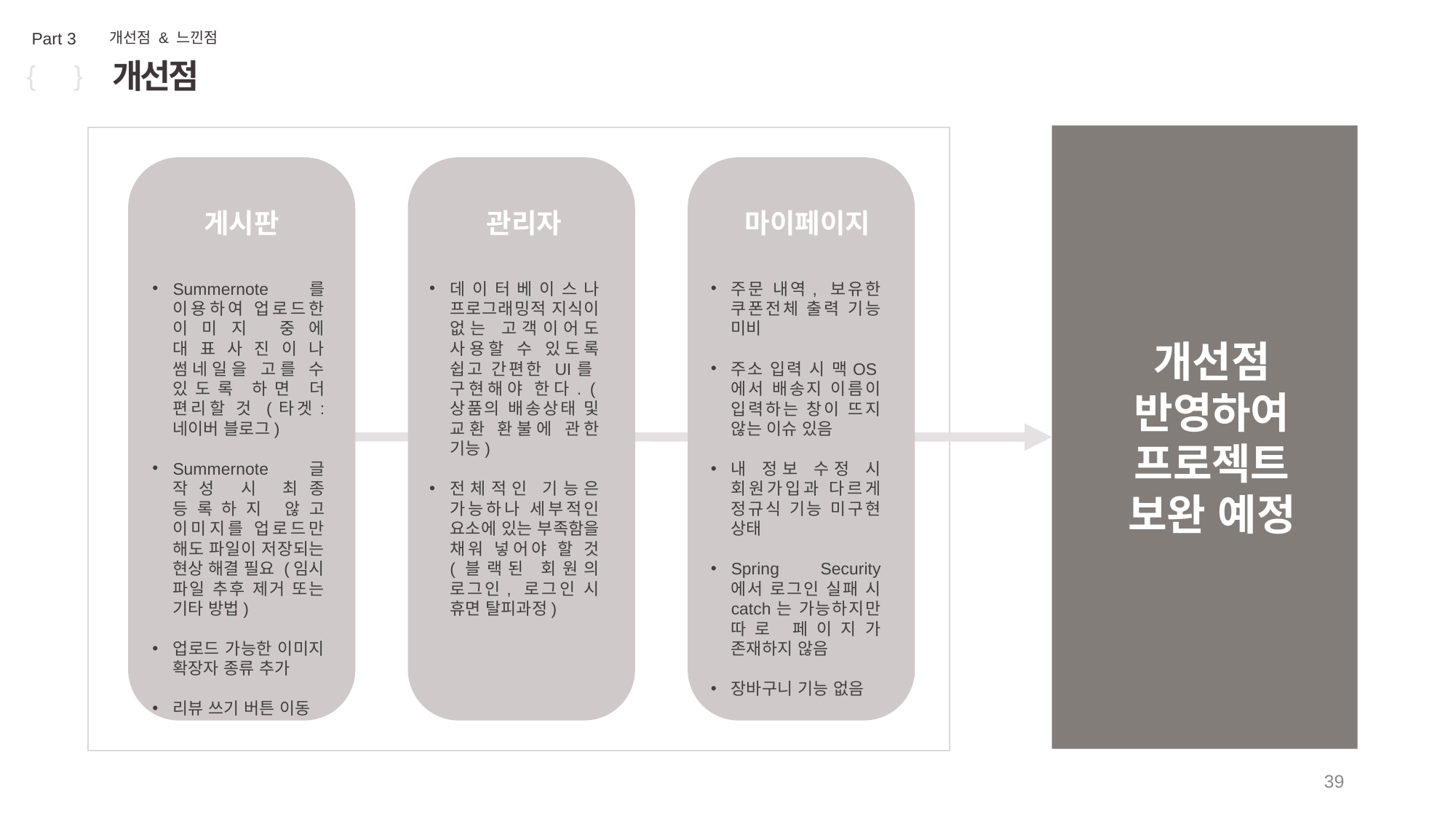

Part 3
개선점 & 느낀점
개선점
{     }

게시판
관리자
마이페이지
데이터베이스나 프로그래밍적 지식이 없는 고객이어도 사용할 수 있도록 쉽고 간편한 UI를 구현해야 한다. (상품의 배송상태 및 교환 환불에 관한 기능)

전체적인 기능은 가능하나 세부적인 요소에 있는 부족함을 채워 넣어야 할 것 (블랙된 회원의 로그인, 로그인 시 휴면 탈피과정)

주문 내역, 보유한 쿠폰전체 출력 기능 미비

주소 입력 시 맥OS에서 배송지 이름이 입력하는 창이 뜨지 않는 이슈 있음

내 정보 수정 시 회원가입과 다르게 정규식 기능 미구현 상태

Spring Security 에서 로그인 실패 시 catch는 가능하지만 따로 페이지가 존재하지 않음

장바구니 기능 없음
Summernote를 이용하여 업로드한 이미지 중에 대표사진이나 썸네일을 고를 수 있도록 하면 더 편리할 것 (타겟: 네이버 블로그)

Summernote 글 작성 시 최종 등록하지 않고 이미지를 업로드만 해도 파일이 저장되는 현상 해결 필요 (임시 파일 추후 제거 또는 기타 방법)

업로드 가능한 이미지 확장자 종류 추가

리뷰 쓰기 버튼 이동
개선점
반영하여
프로젝트
보완 예정
39
|  |
| --- |